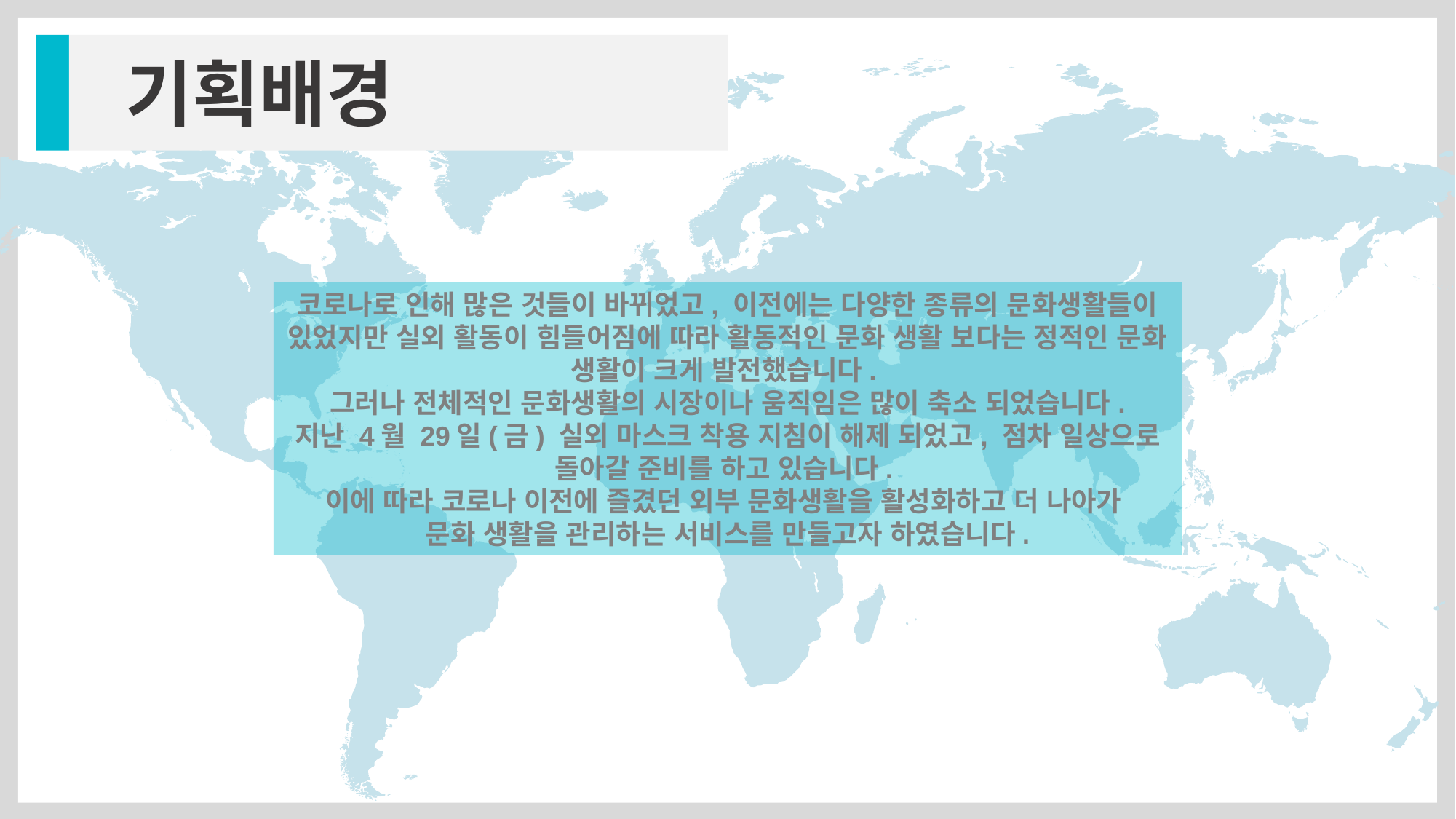

기획배경
코로나로 인해 많은 것들이 바뀌었고, 이전에는 다양한 종류의 문화생활들이 있었지만 실외 활동이 힘들어짐에 따라 활동적인 문화 생활 보다는 정적인 문화 생활이 크게 발전했습니다.
그러나 전체적인 문화생활의 시장이나 움직임은 많이 축소 되었습니다.
지난 4월 29일(금) 실외 마스크 착용 지침이 해제 되었고, 점차 일상으로 돌아갈 준비를 하고 있습니다.
이에 따라 코로나 이전에 즐겼던 외부 문화생활을 활성화하고 더 나아가
문화 생활을 관리하는 서비스를 만들고자 하였습니다.